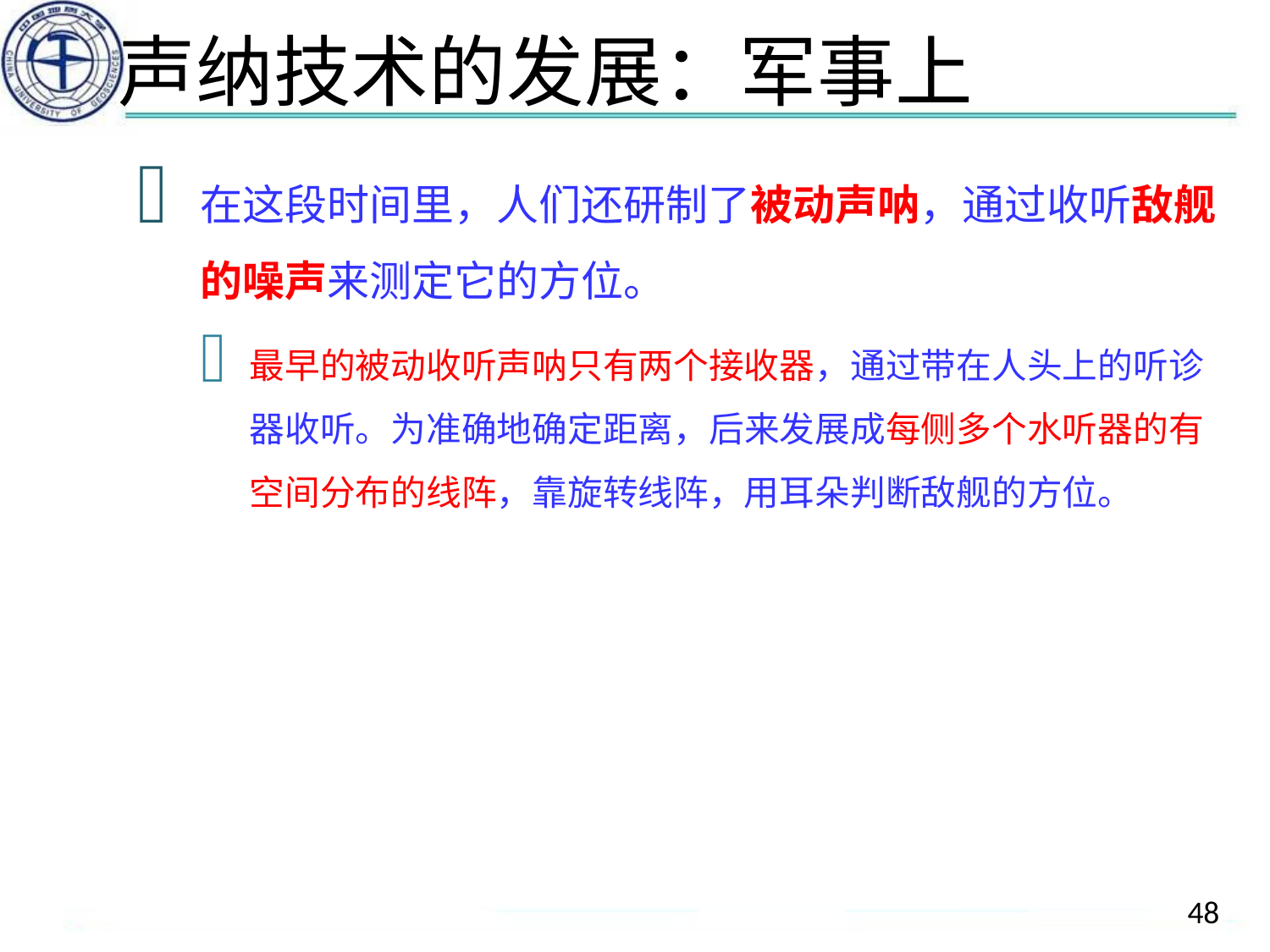

# 声纳技术的发展：军事上
在这段时间里，人们还研制了被动声呐，通过收听敌舰的噪声来测定它的方位。
最早的被动收听声呐只有两个接收器，通过带在人头上的听诊器收听。为准确地确定距离，后来发展成每侧多个水听器的有空间分布的线阵，靠旋转线阵，用耳朵判断敌舰的方位。

48